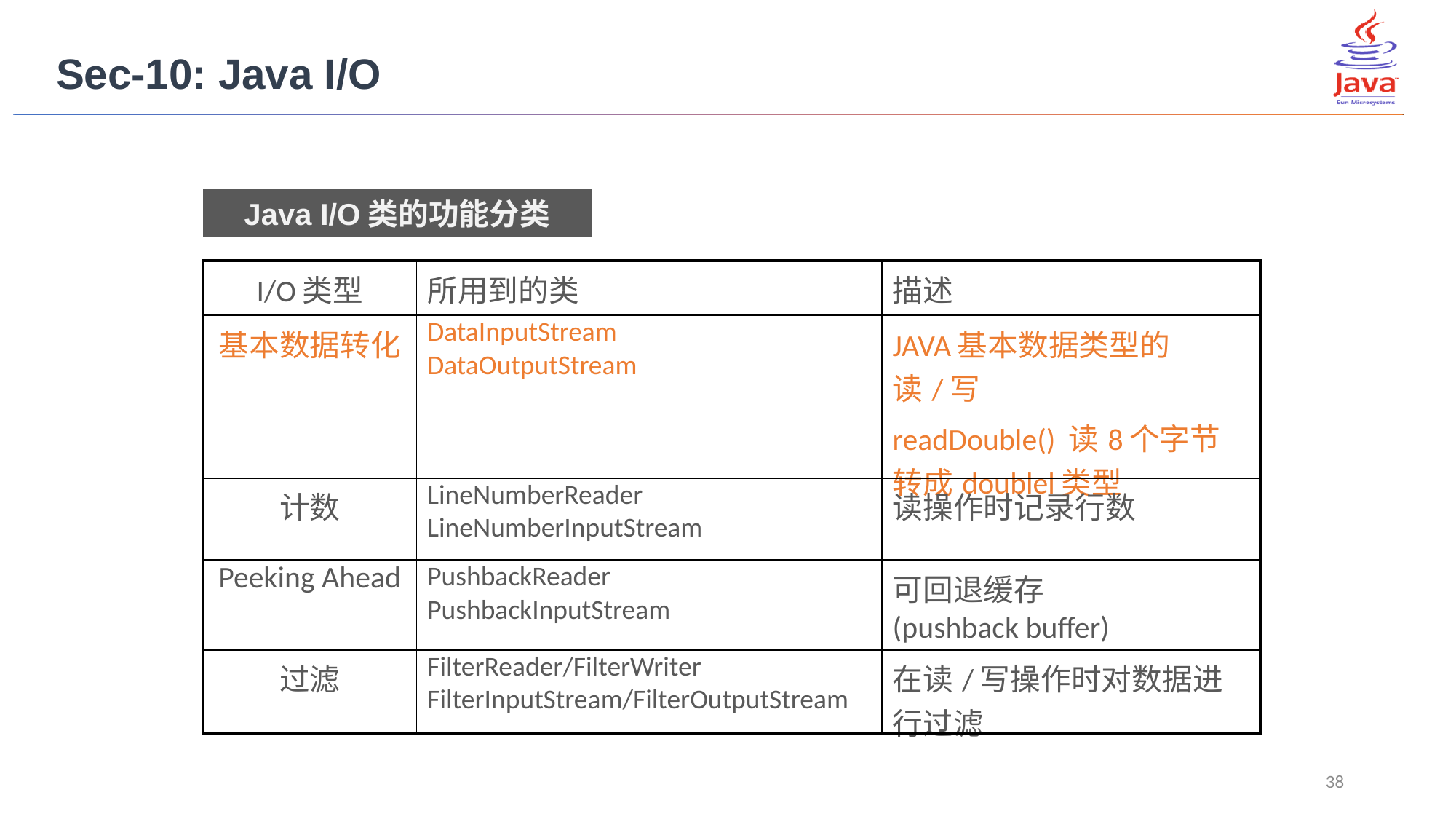

Sec-10: Java I/O
Java I/O类的功能分类
| I/O类型 | 所用到的类 | 描述 |
| --- | --- | --- |
| 基本数据转化 | DataInputStream DataOutputStream | JAVA基本数据类型的读/写 readDouble() 读8个字节转成doublel类型 |
| 计数 | LineNumberReader LineNumberInputStream | 读操作时记录行数 |
| Peeking Ahead | PushbackReader PushbackInputStream | 可回退缓存 (pushback buffer) |
| 过滤 | FilterReader/FilterWriter FilterInputStream/FilterOutputStream | 在读/写操作时对数据进行过滤 |
38